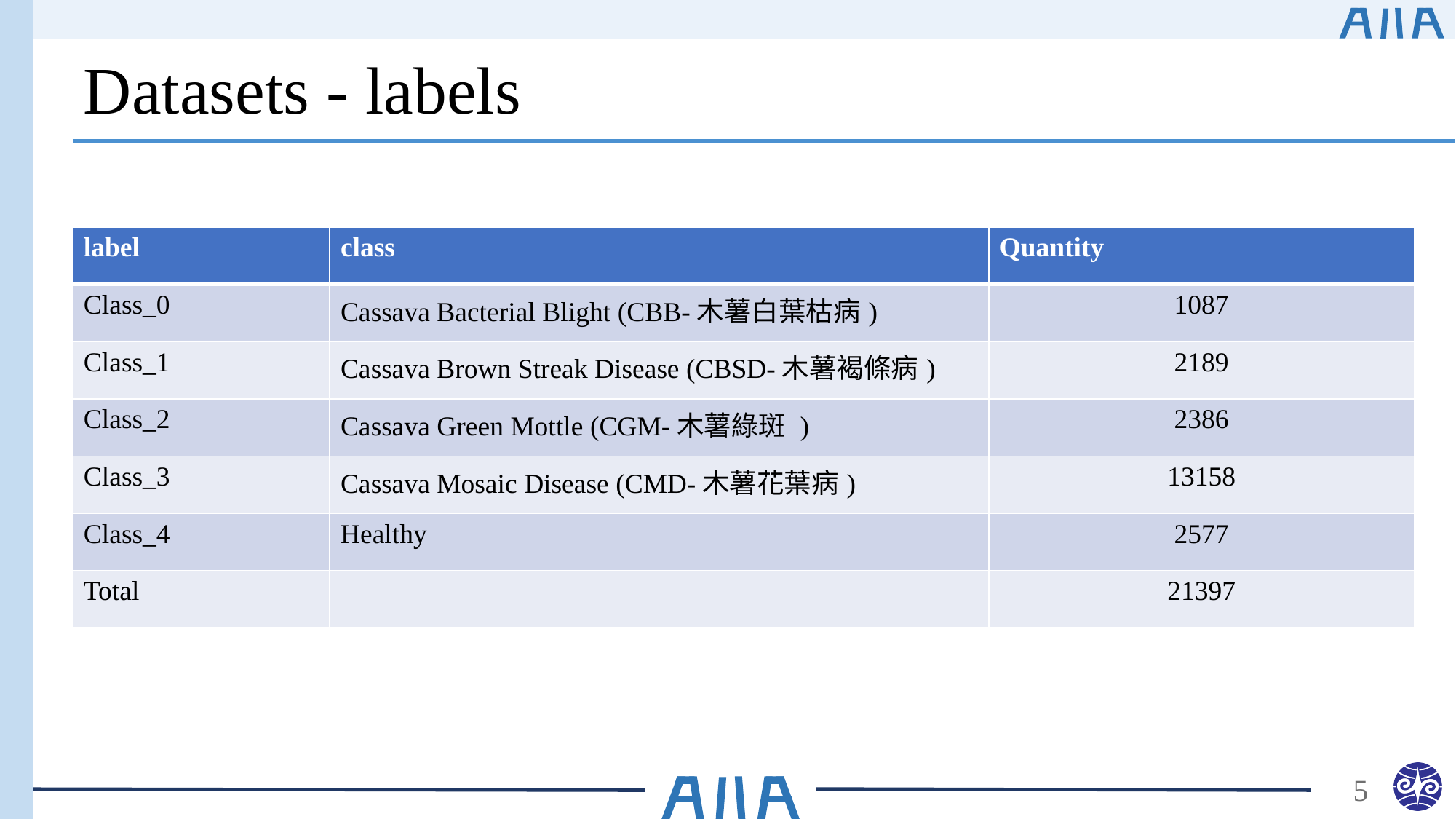

# Datasets - labels
| label | class | Quantity |
| --- | --- | --- |
| Class\_0 | Cassava Bacterial Blight (CBB-木薯白葉枯病) | 1087 |
| Class\_1 | Cassava Brown Streak Disease (CBSD-木薯褐條病) | 2189 |
| Class\_2 | Cassava Green Mottle (CGM-木薯綠斑 ) | 2386 |
| Class\_3 | Cassava Mosaic Disease (CMD-木薯花葉病) | 13158 |
| Class\_4 | Healthy | 2577 |
| Total |  | 21397 |